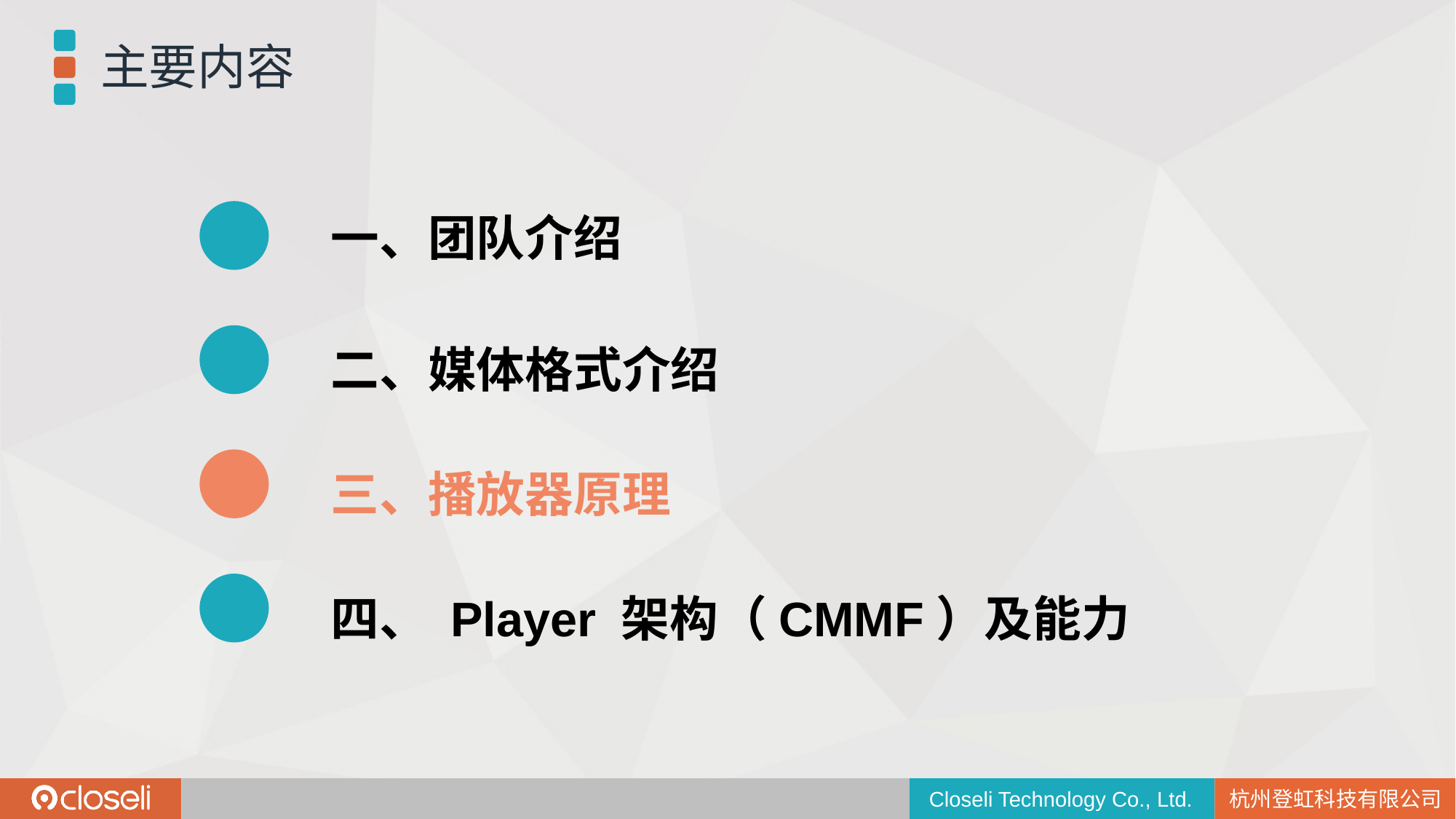

主要内容
一、团队介绍

二、媒体格式介绍

三、播放器原理

四、 Player 架构（CMMF）及能力